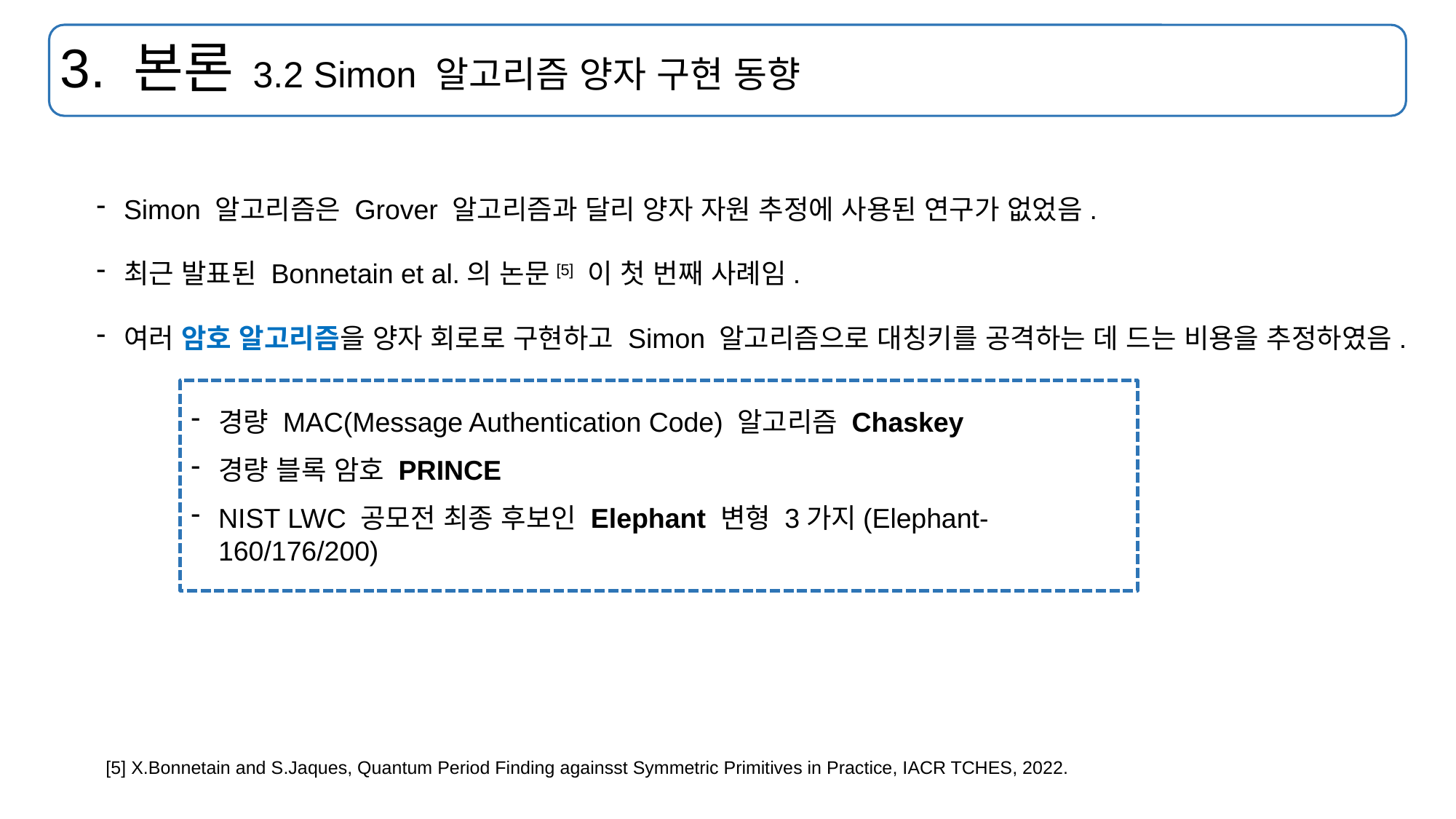

# 3. 본론 3.2 Simon 알고리즘 양자 구현 동향
Simon 알고리즘은 Grover 알고리즘과 달리 양자 자원 추정에 사용된 연구가 없었음.
최근 발표된 Bonnetain et al.의 논문[5] 이 첫 번째 사례임.
여러 암호 알고리즘을 양자 회로로 구현하고 Simon 알고리즘으로 대칭키를 공격하는 데 드는 비용을 추정하였음.
경량 MAC(Message Authentication Code) 알고리즘 Chaskey
경량 블록 암호 PRINCE
NIST LWC 공모전 최종 후보인 Elephant 변형 3가지(Elephant-160/176/200)
[5] X.Bonnetain and S.Jaques, Quantum Period Finding againsst Symmetric Primitives in Practice, IACR TCHES, 2022.